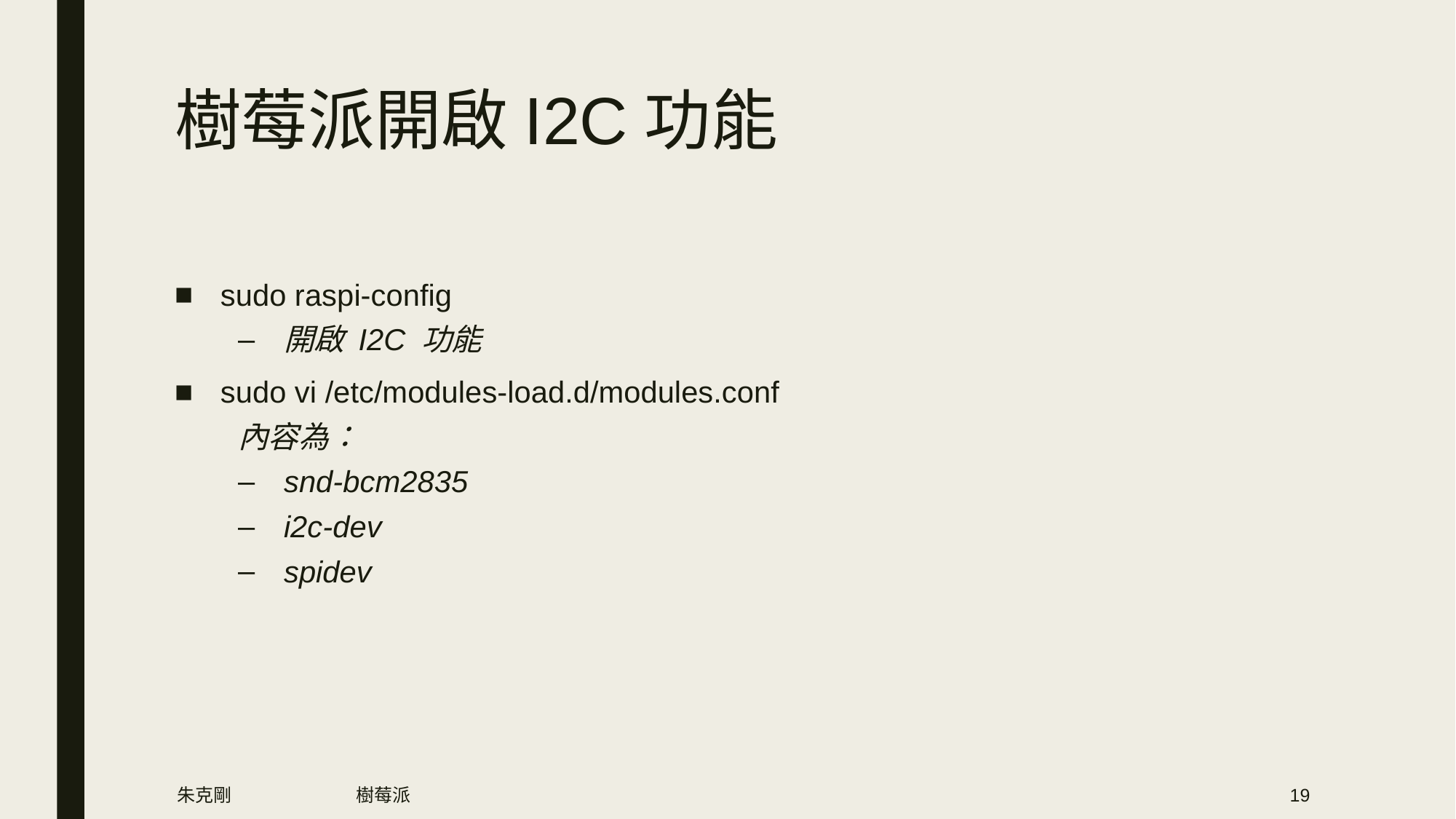

# 樹莓派開啟I2C功能
sudo raspi-config
開啟 I2C 功能
sudo vi /etc/modules-load.d/modules.conf
內容為：
snd-bcm2835
i2c-dev
spidev
朱克剛
樹莓派
19